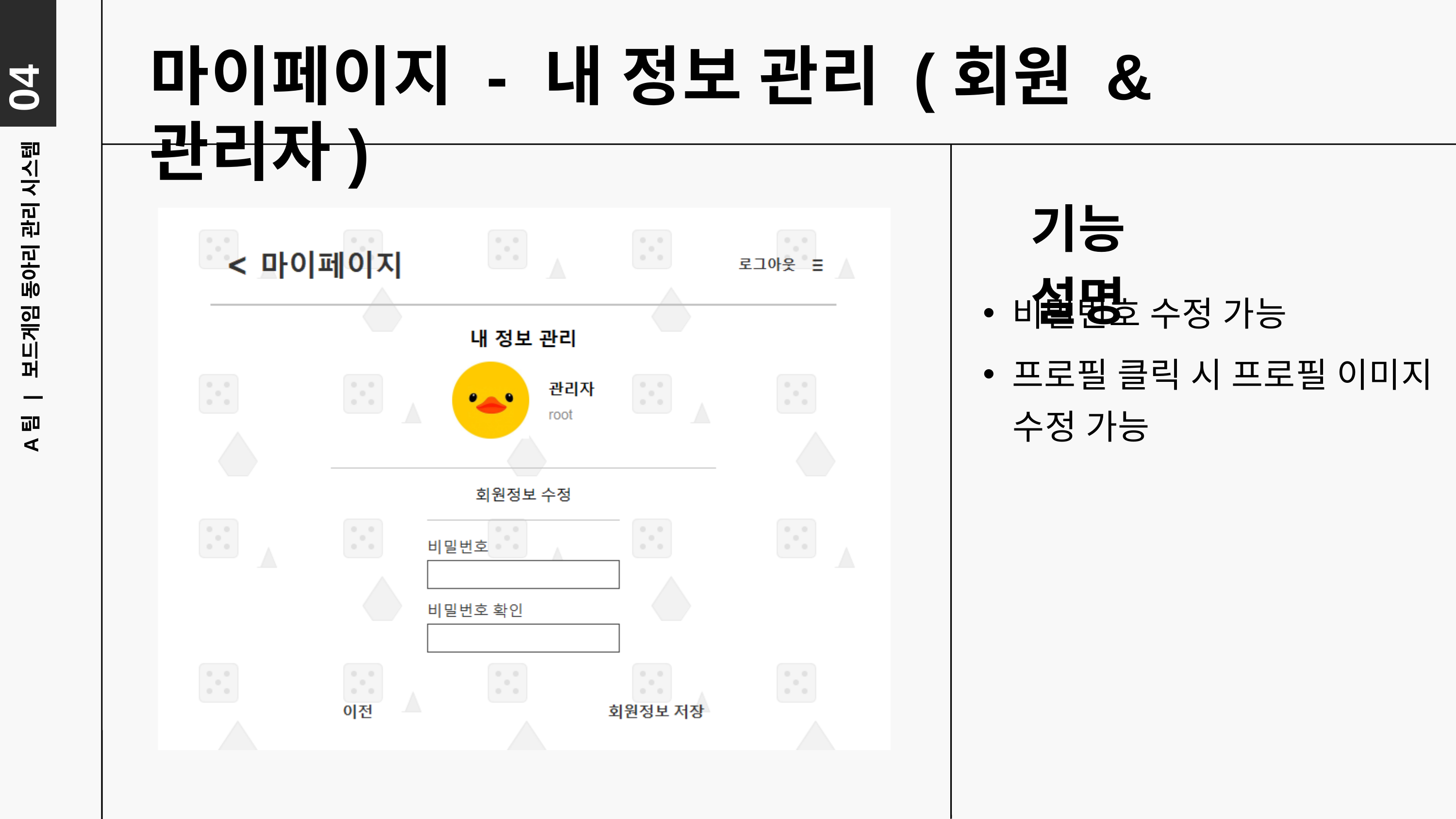

04

마이페이지 - 내 정보 관리 (회원 & 관리자)

기능 설명

비밀번호 수정 가능
A팀  |  보드게임 동아리 관리 시스템
프로필 클릭 시 프로필 이미지
      수정 가능